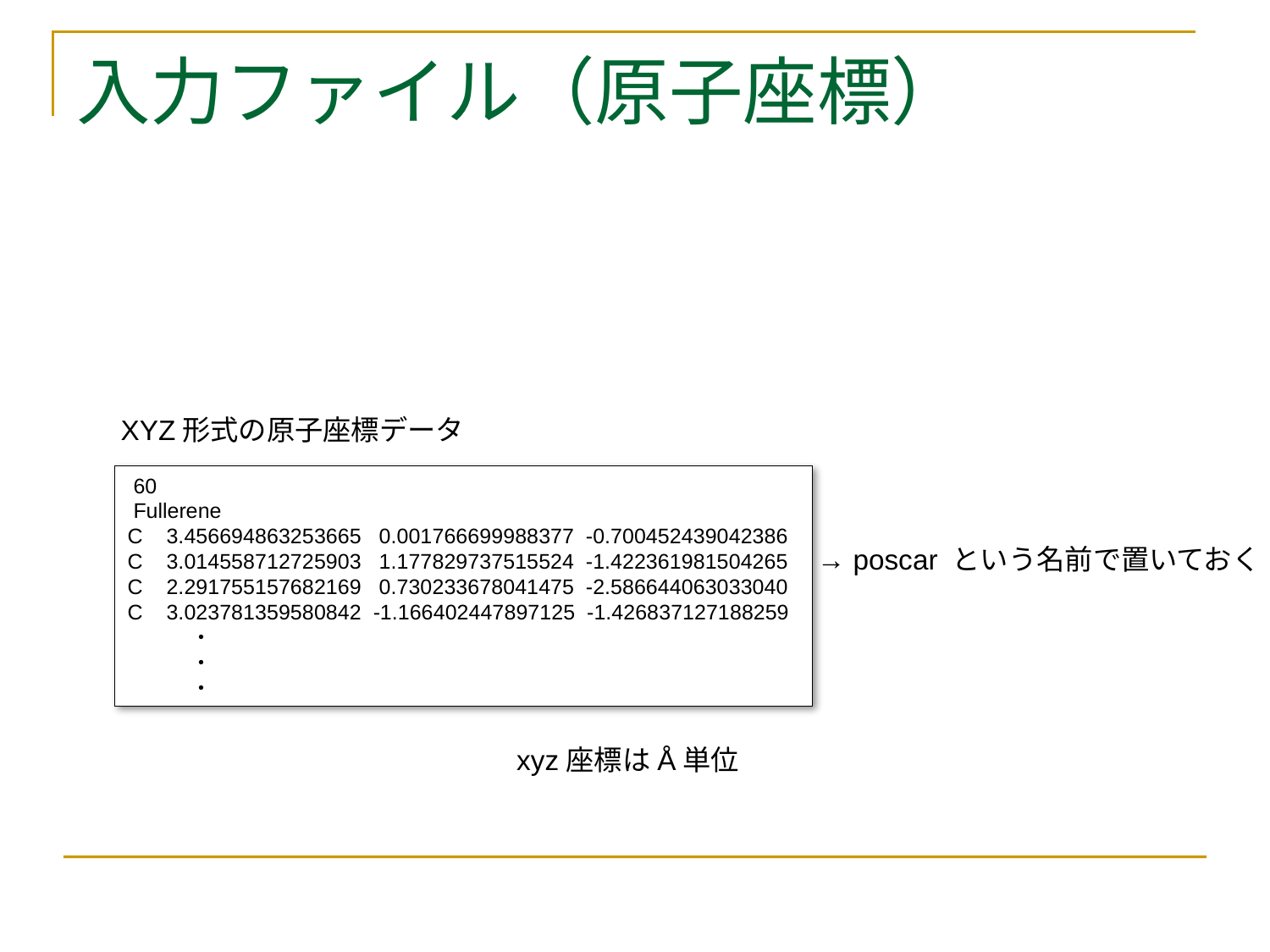

# 入力ファイル（原子座標）
XYZ形式の原子座標データ
 60
 Fullerene
C    3.456694863253665   0.001766699988377  -0.700452439042386
C    3.014558712725903   1.177829737515524  -1.422361981504265
C    2.291755157682169   0.730233678041475  -2.586644063033040
C    3.023781359580842  -1.166402447897125  -1.426837127188259
　　　・
　　　・
　　　・
→ poscar という名前で置いておく
xyz座標はÅ単位